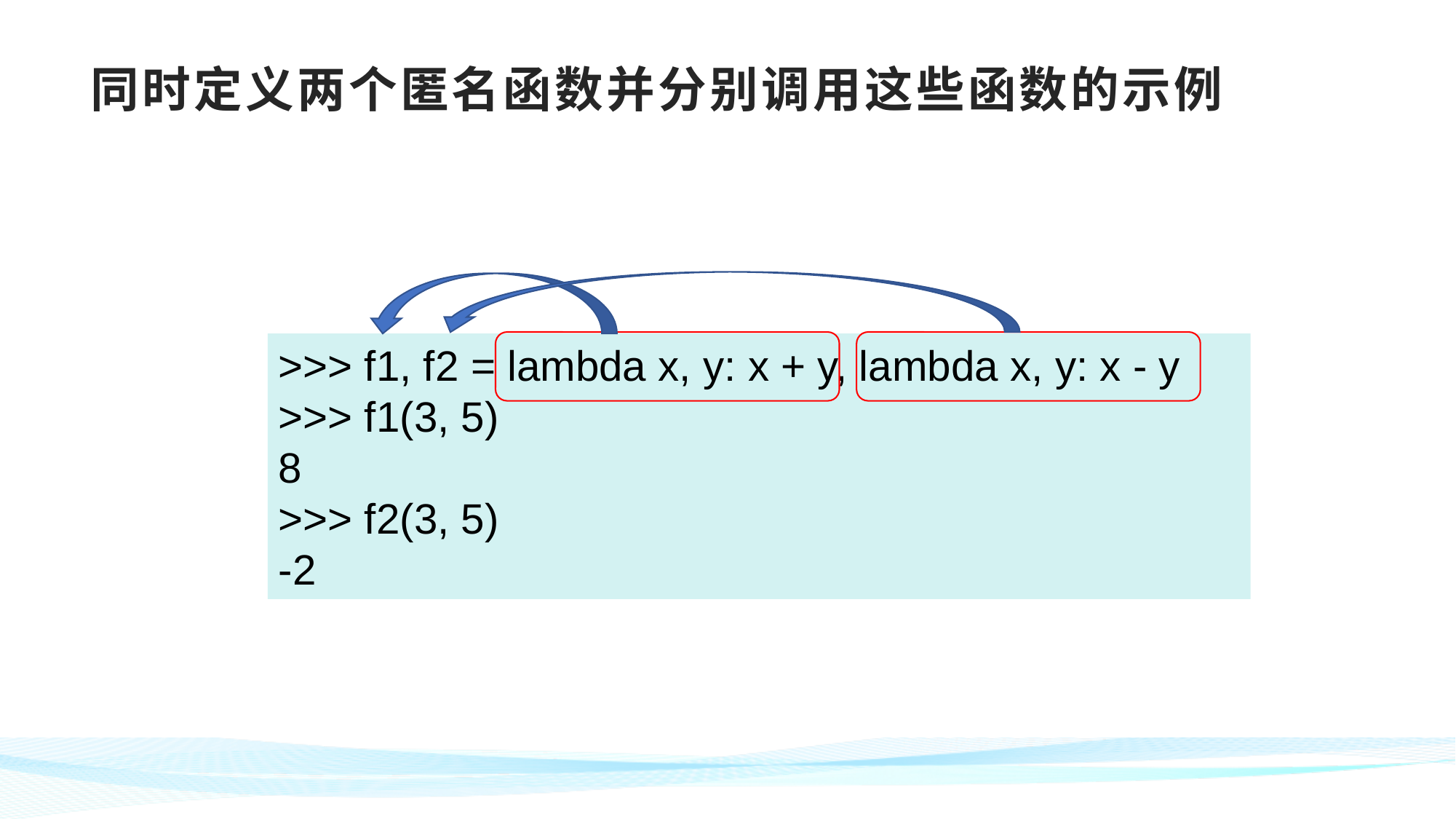

# 同时定义两个匿名函数并分别调用这些函数的示例

>>> f1, f2 = lambda x, y: x + y, lambda x, y: x - y
>>> f1(3, 5)
8
>>> f2(3, 5)
-2